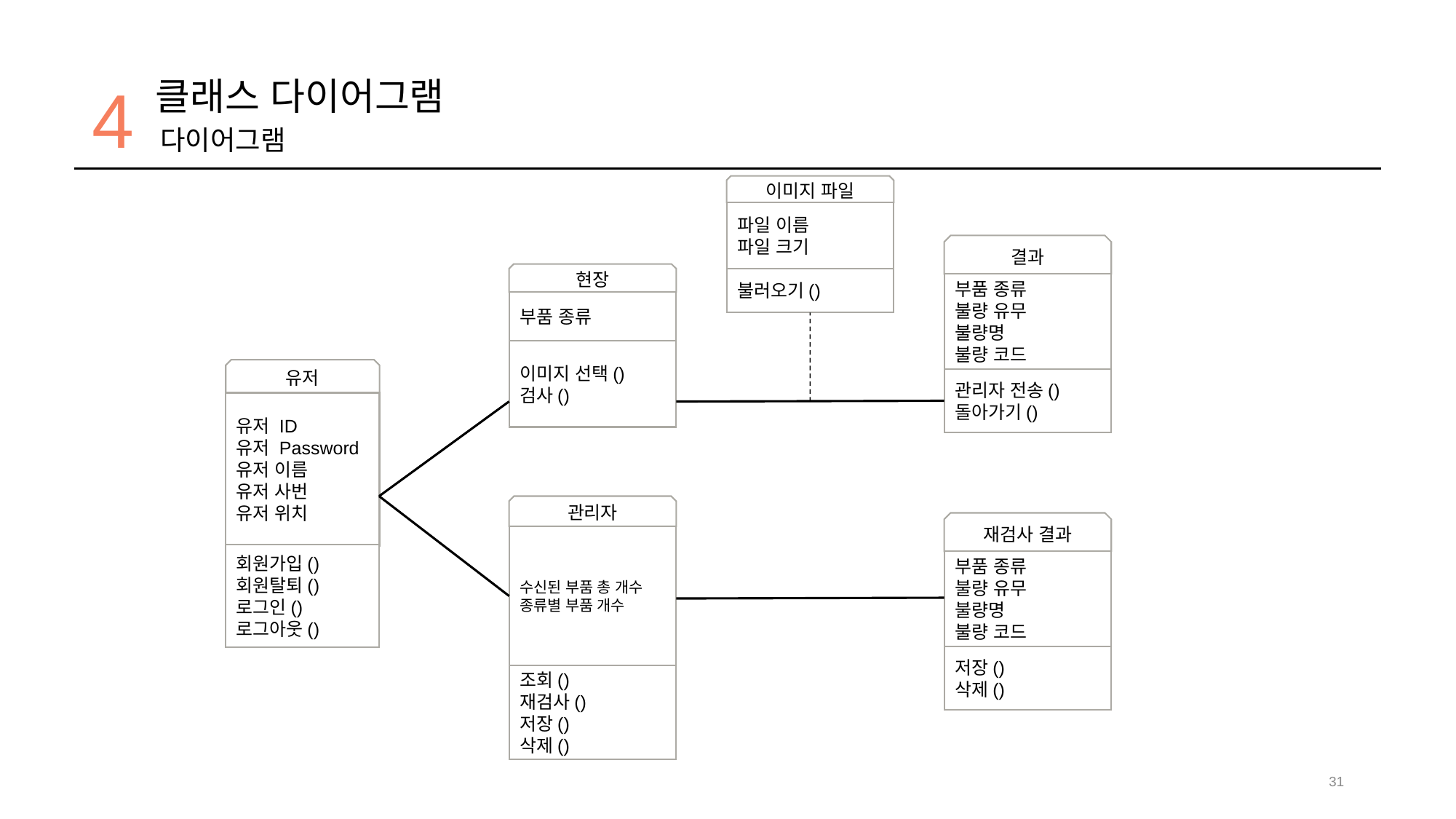

4
클래스 다이어그램
다이어그램
이미지 파일
파일 이름
파일 크기
불러오기()
결과
부품 종류
불량 유무
불량명
불량 코드
관리자 전송()
돌아가기()
현장
부품 종류
이미지 선택()
검사()
유저
유저 ID
유저 Password
유저 이름
유저 사번
유저 위치
회원가입()
회원탈퇴()
로그인()
로그아웃()
관리자
수신된 부품 총 개수
종류별 부품 개수
조회()
재검사()
저장()
삭제()
재검사 결과
부품 종류
불량 유무
불량명
불량 코드
저장()
삭제()
31